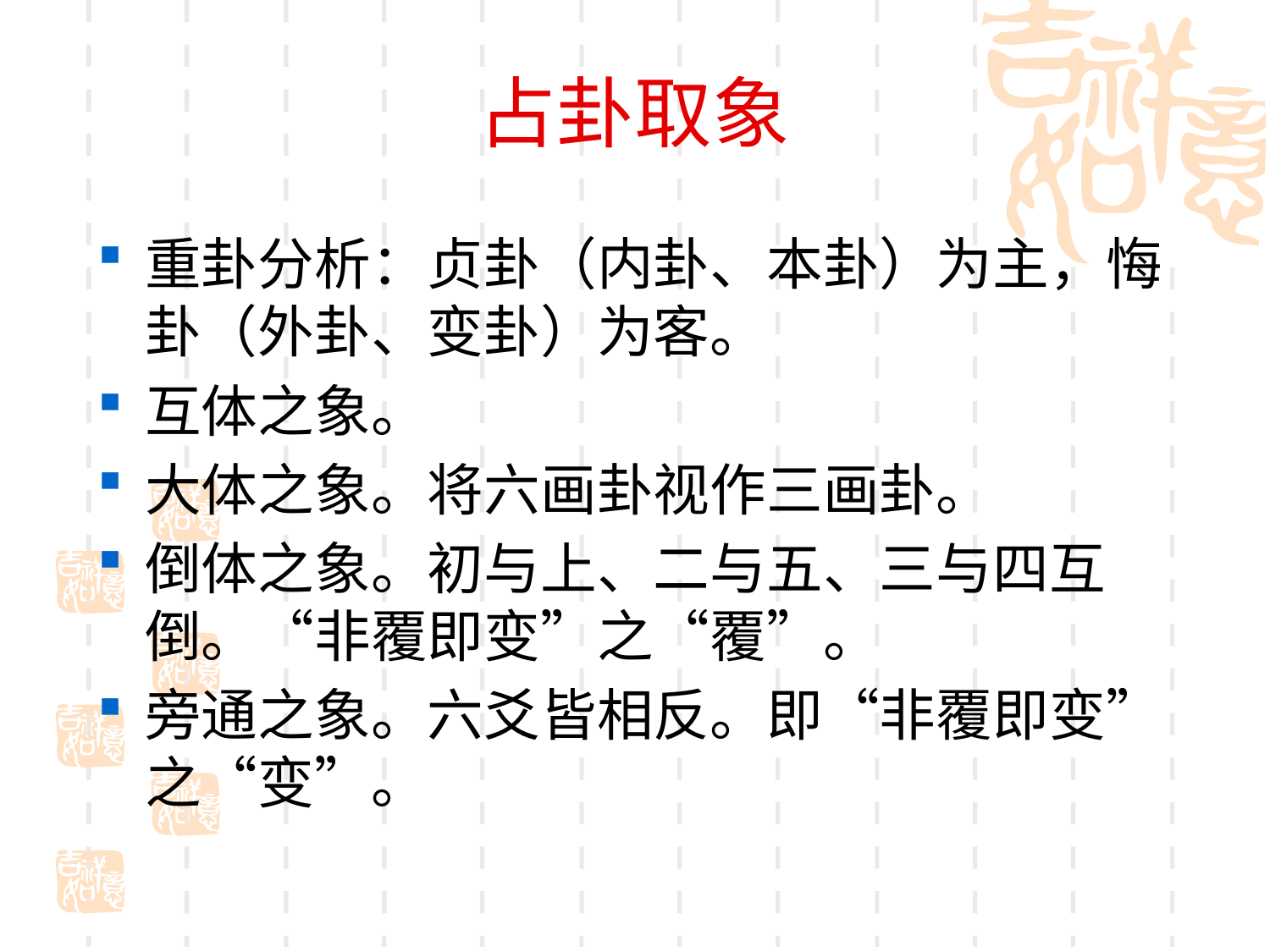

# 占卦取象
重卦分析：贞卦（内卦、本卦）为主，悔卦（外卦、变卦）为客。
互体之象。
大体之象。将六画卦视作三画卦。
倒体之象。初与上、二与五、三与四互倒。“非覆即变”之“覆”。
旁通之象。六爻皆相反。即“非覆即变”之“变”。